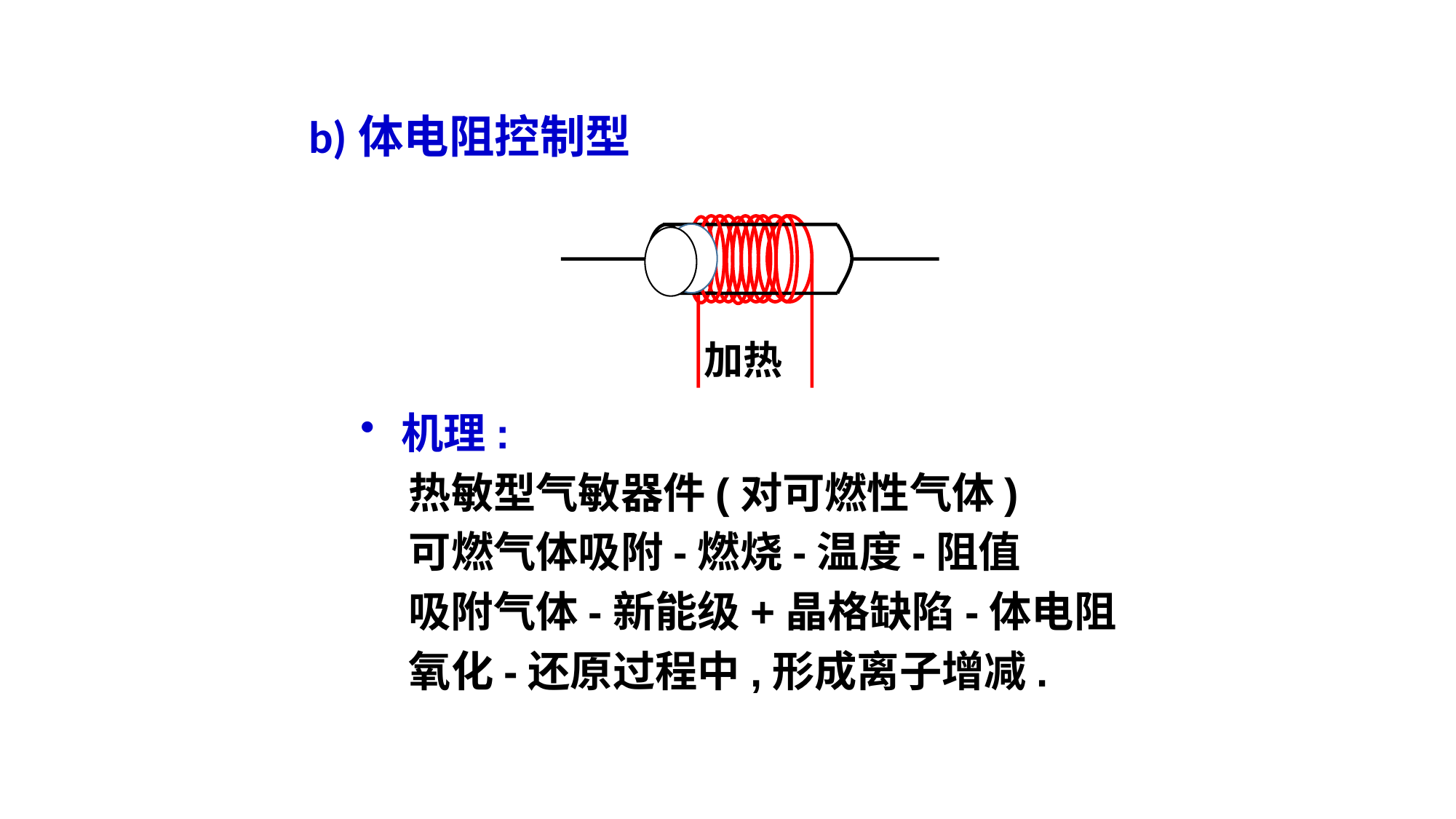

b)体电阻控制型

加热
机理:
    热敏型气敏器件(对可燃性气体)
    可燃气体吸附-燃烧-温度-阻值
    吸附气体-新能级+晶格缺陷-体电阻
    氧化-还原过程中,形成离子增减.